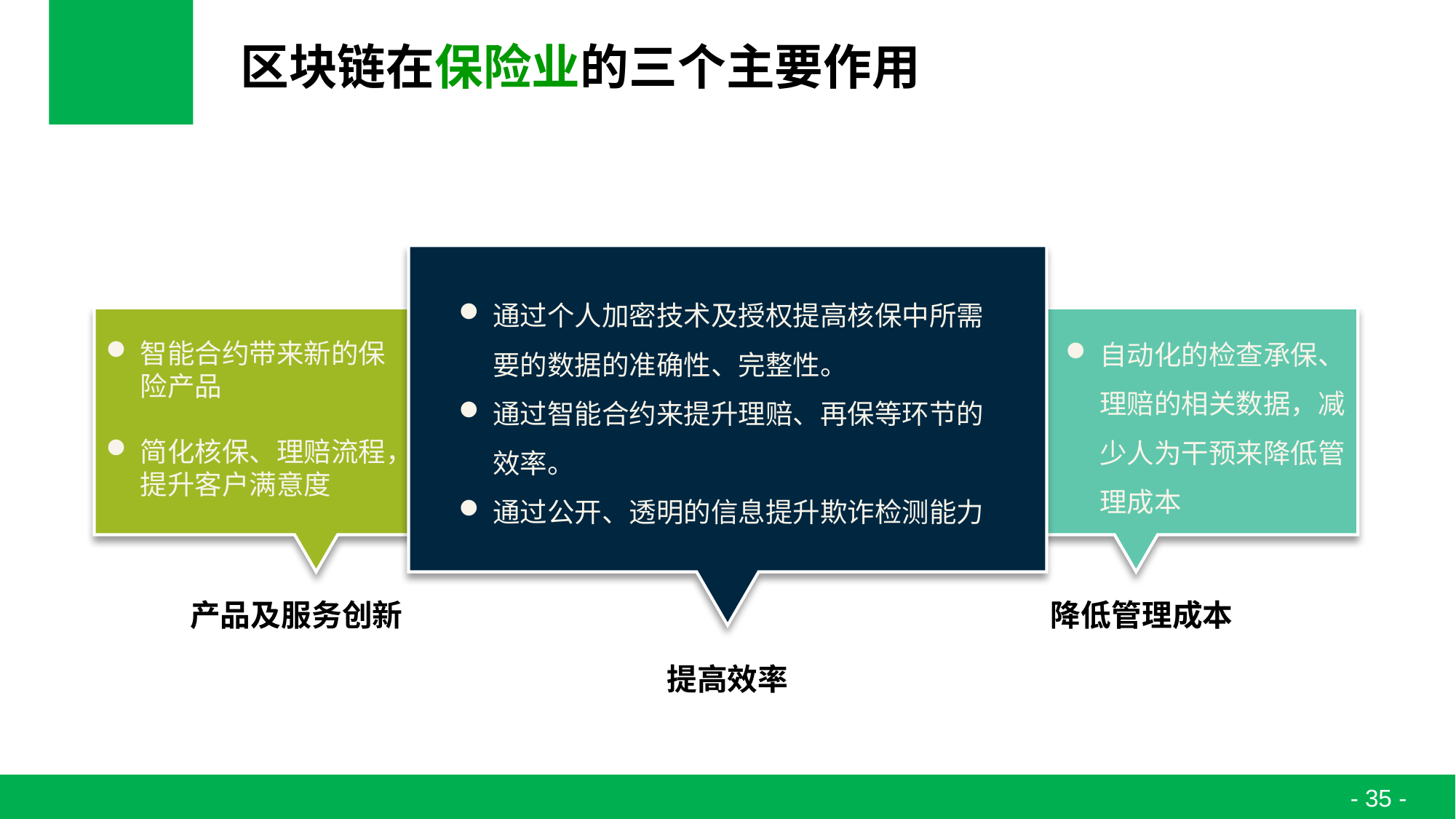

# 区块链在保险业的三个主要作用

通过个人加密技术及授权提高核保中所需要的数据的准确性、完整性。
通过智能合约来提升理赔、再保等环节的效率。
通过公开、透明的信息提升欺诈检测能力

自动化的检查承保、理赔的相关数据，减少人为干预来降低管理成本
智能合约带来新的保险产品

简化核保、理赔流程，提升客户满意度
产品及服务创新
降低管理成本
提高效率